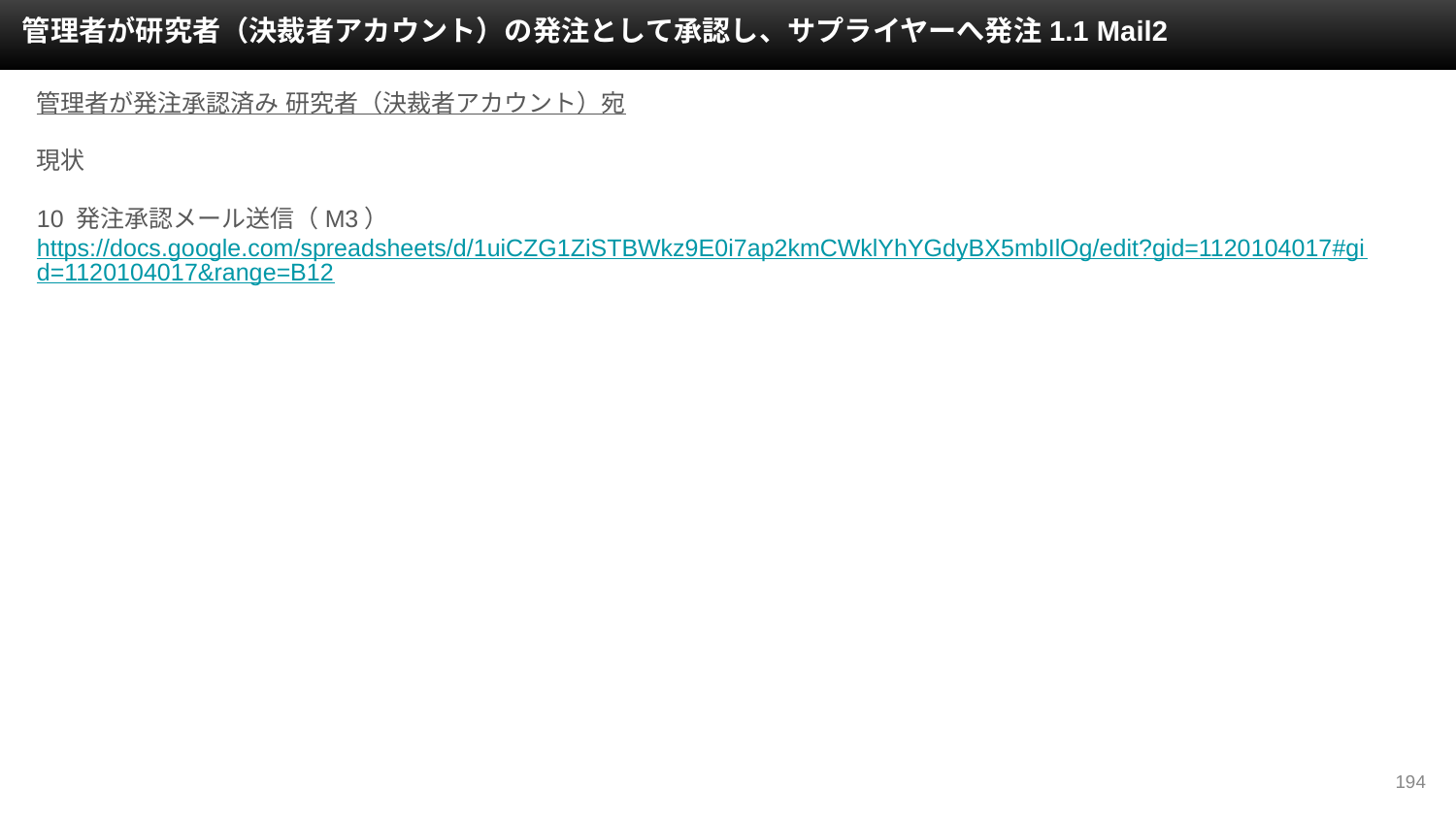

管理者が研究者（決裁者アカウント）の発注として承認し、サプライヤーへ発注1.1 Mail2
管理者が発注承認済み 研究者（決裁者アカウント）宛

現状

10 発注承認メール送信（M3）
https://docs.google.com/spreadsheets/d/1uiCZG1ZiSTBWkz9E0i7ap2kmCWklYhYGdyBX5mbIlOg/edit?gid=1120104017#gid=1120104017&range=B12

194